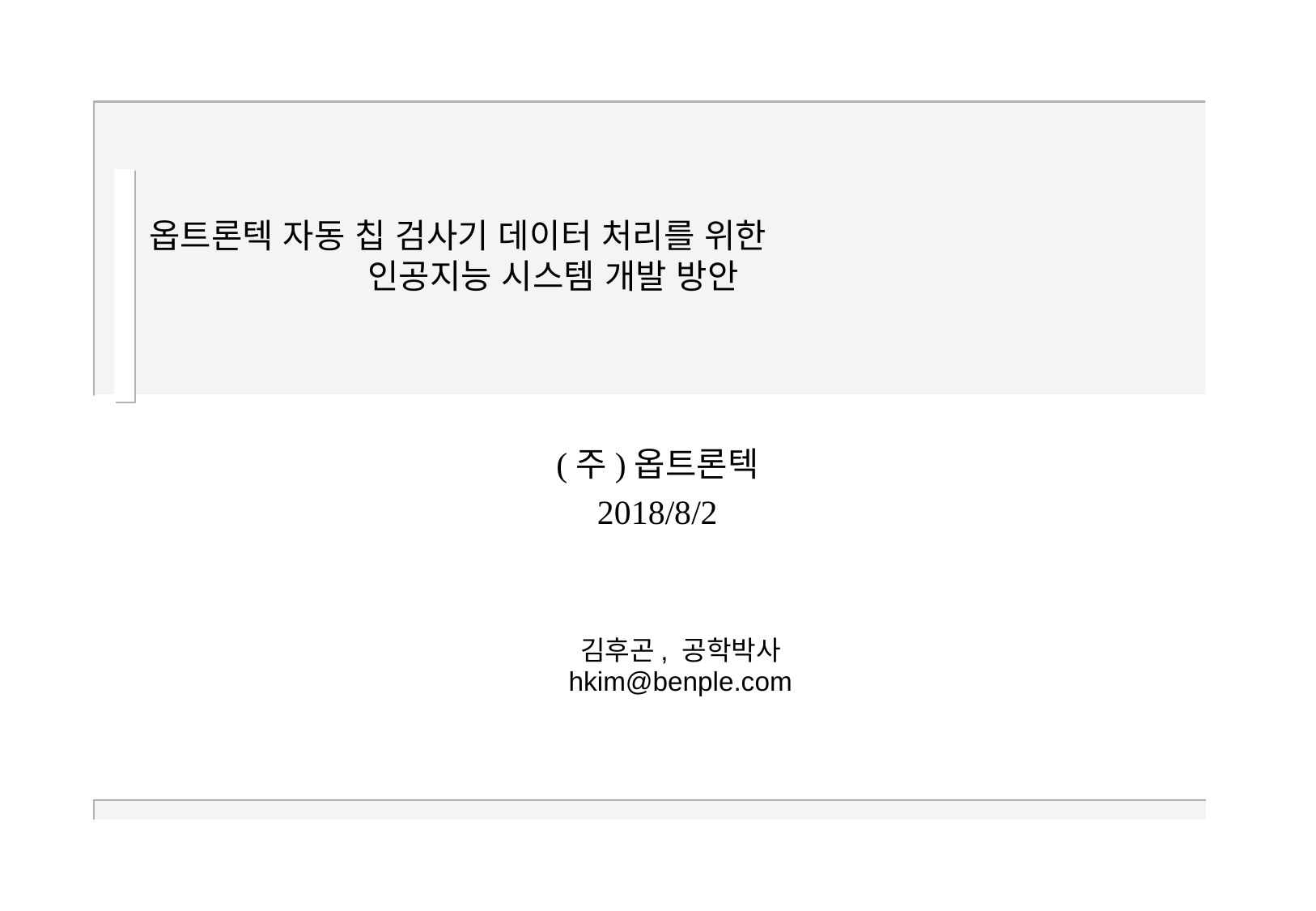

# 옵트론텍 자동 칩 검사기 데이터 처리를 위한 인공지능 시스템 개발 방안
(주)옵트론텍
2018/8/2

김후곤, 공학박사
hkim@benple.com